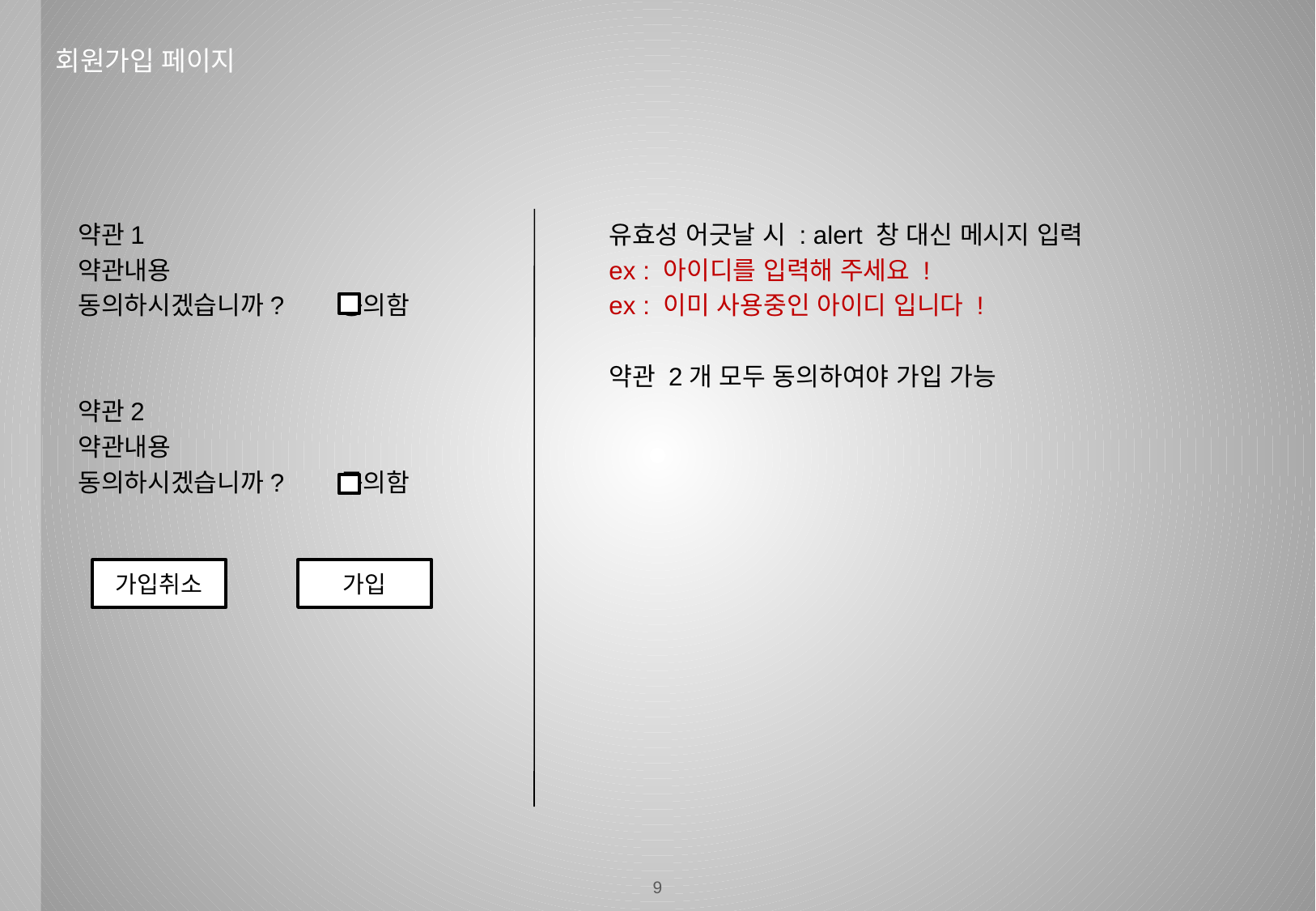

# 회원가입 페이지
약관1				유효성 어긋날 시 : alert 창 대신 메시지 입력
약관내용				ex : 아이디를 입력해 주세요 !
동의하시겠습니까?       동의함		ex : 이미 사용중인 아이디 입니다 !

					약관 2개 모두 동의하여야 가입 가능
약관2
약관내용
동의하시겠습니까?       동의함

가입취소
가입